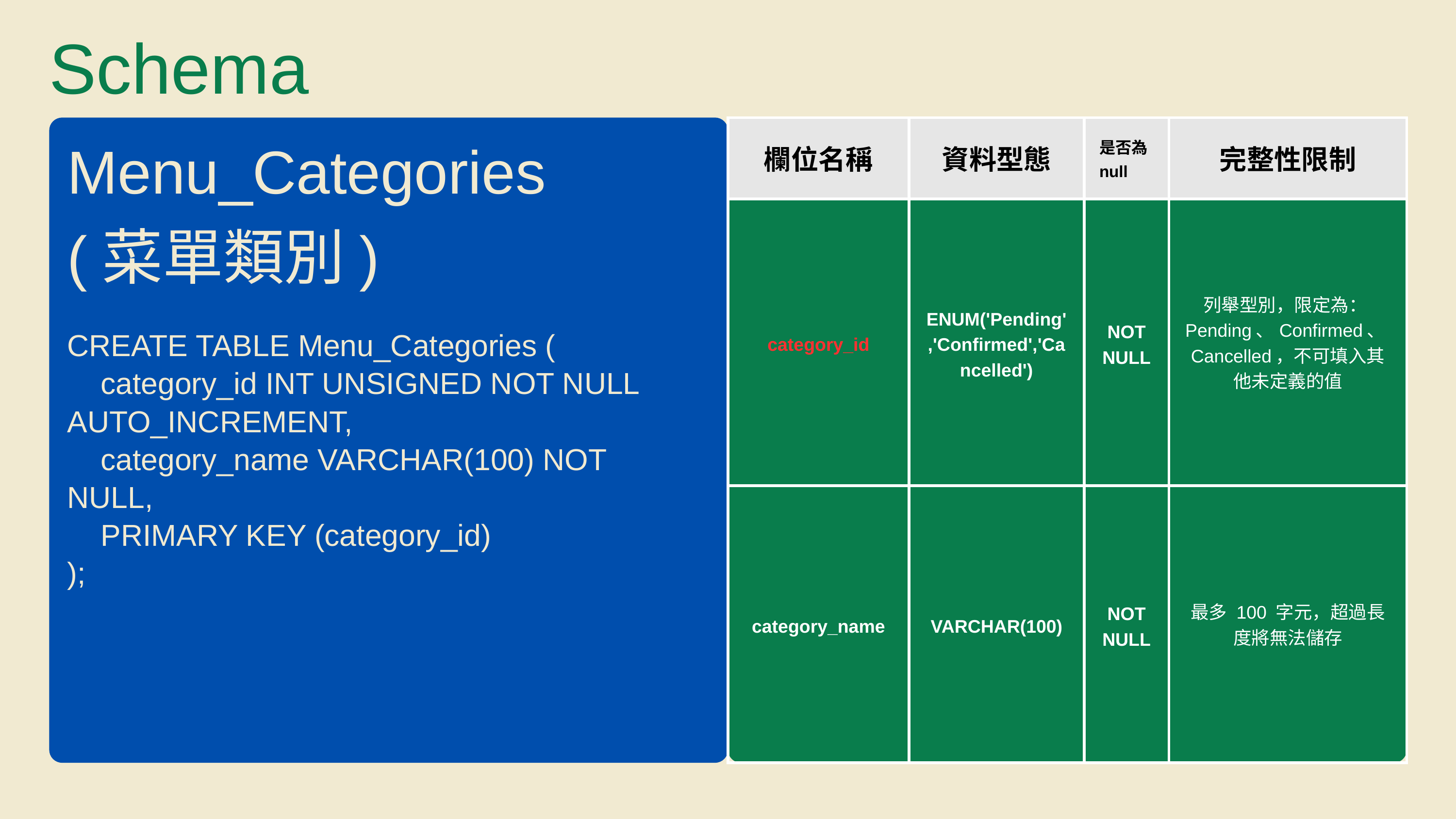

Schema

| 欄位名稱 | 資料型態 | 是否為null | 完整性限制 |
| --- | --- | --- | --- |
| category\_id | ENUM('Pending','Confirmed','Cancelled') | NOT NULL | 列舉型別，限定為：Pending、Confirmed、Cancelled，不可填入其他未定義的值 |
| category\_name | VARCHAR(100) | NOT NULL | 最多 100 字元，超過長度將無法儲存 |
Menu_Categories
(菜單類別)
CREATE TABLE Menu_Categories (
    category_id INT UNSIGNED NOT NULL AUTO_INCREMENT,
    category_name VARCHAR(100) NOT NULL,
    PRIMARY KEY (category_id)
);